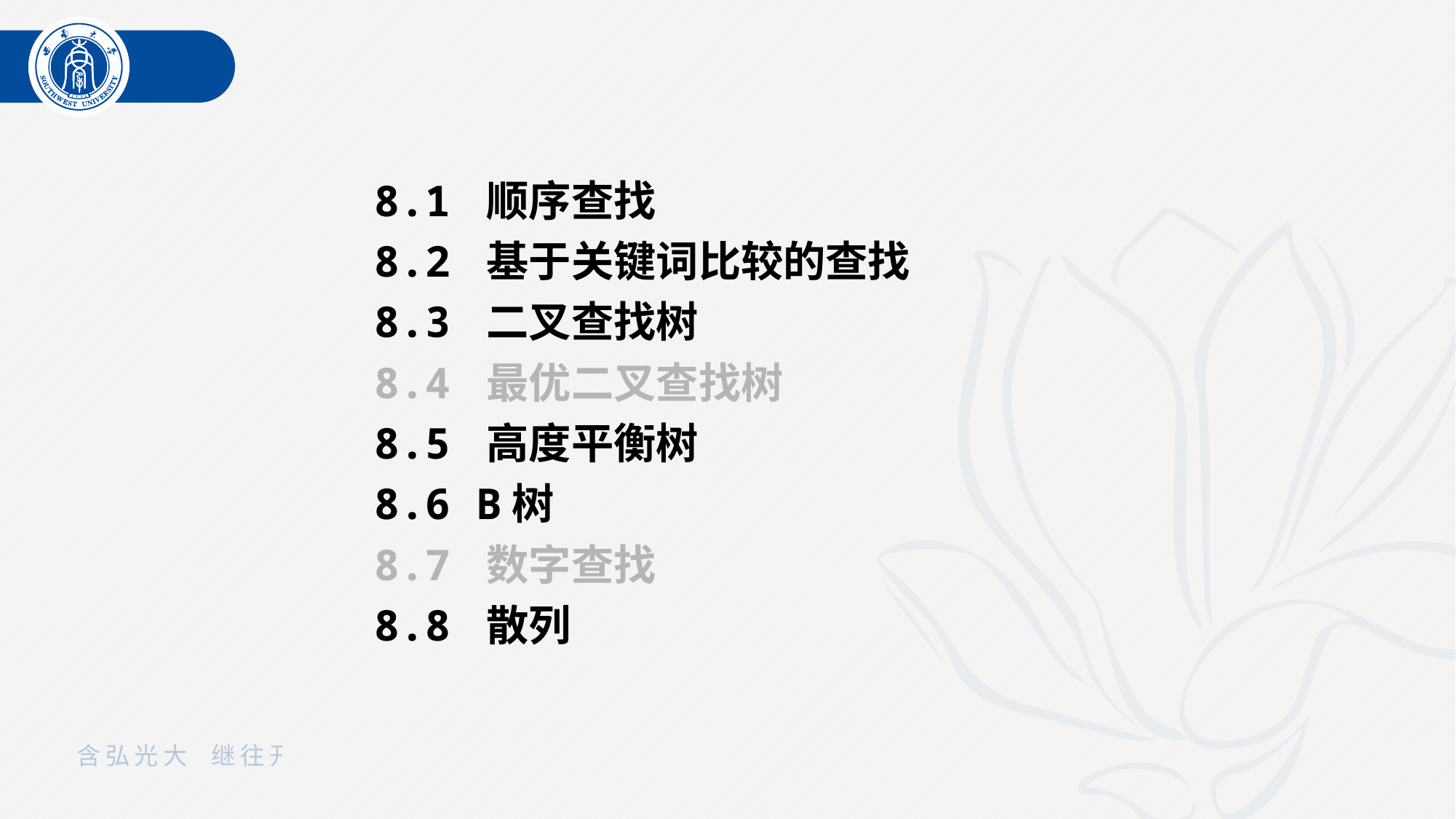

8.1 顺序查找
8.2 基于关键词比较的查找
8.3 二叉查找树
8.4 最优二叉查找树
8.5 高度平衡树
8.6 B树
8.7 数字查找
8.8 散列
02
01